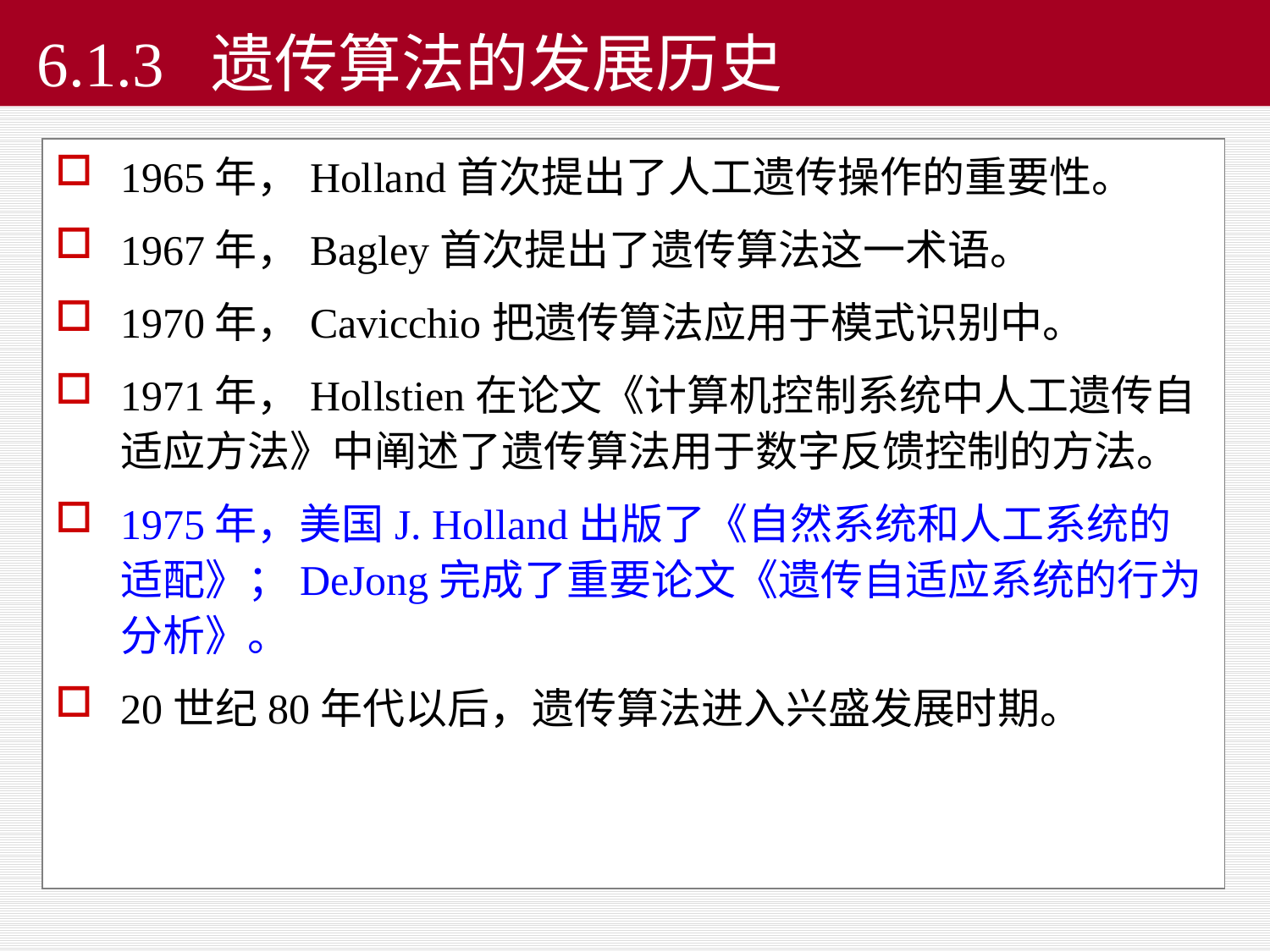

# 6.1.3  遗传算法的发展历史
1965年，Holland首次提出了人工遗传操作的重要性。
1967年，Bagley首次提出了遗传算法这一术语。
1970年，Cavicchio把遗传算法应用于模式识别中。
1971年，Hollstien在论文《计算机控制系统中人工遗传自适应方法》中阐述了遗传算法用于数字反馈控制的方法。
1975年，美国J. Holland出版了《自然系统和人工系统的适配》；DeJong完成了重要论文《遗传自适应系统的行为分析》。
20世纪80年代以后，遗传算法进入兴盛发展时期。
17